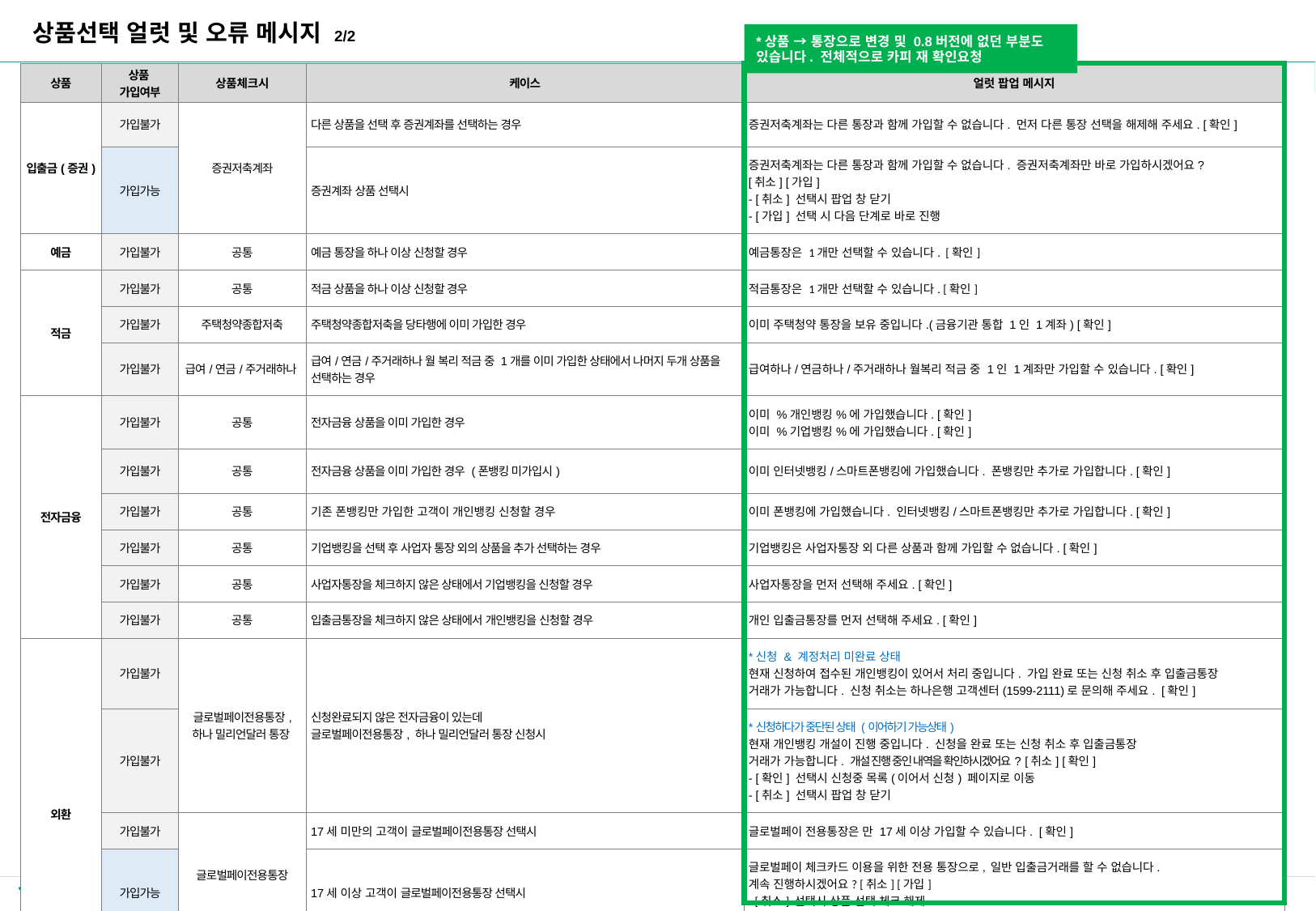

상품선택 얼럿 및 오류 메시지 2/2
*상품 → 통장으로 변경 및 0.8버전에 없던 부분도 있습니다. 전체적으로 카피 재 확인요청
[수정요약] 2023.07.19
- 급여/연금/주거래하나 월 복리 적금 가입 제한 조건 알럿 추가
| 상품 | 상품 가입여부 | 상품체크시 | 케이스 | 얼럿 팝업 메시지 |
| --- | --- | --- | --- | --- |
| 입출금(증권) | 가입불가 | 증권저축계좌 | 다른 상품을 선택 후 증권계좌를 선택하는 경우 | 증권저축계좌는 다른 통장과 함께 가입할 수 없습니다. 먼저 다른 통장 선택을 해제해 주세요. [확인] |
|  | 가입가능 |  | 증권계좌 상품 선택시 | 증권저축계좌는 다른 통장과 함께 가입할 수 없습니다. 증권저축계좌만 바로 가입하시겠어요? [취소] [가입] - [취소] 선택시 팝업 창 닫기 - [가입] 선택 시 다음 단계로 바로 진행 |
| 예금 | 가입불가 | 공통 | 예금 통장을 하나 이상 신청할 경우 | 예금통장은 1개만 선택할 수 있습니다. [확인] |
| 적금 | 가입불가 | 공통 | 적금 상품을 하나 이상 신청할 경우 | 적금통장은 1개만 선택할 수 있습니다. [확인] |
|  | 가입불가 | 주택청약종합저축 | 주택청약종합저축을 당타행에 이미 가입한 경우 | 이미 주택청약 통장을 보유 중입니다.(금융기관 통합 1인 1계좌) [확인] |
|  | 가입불가 | 급여/연금/주거래하나 | 급여/연금/주거래하나 월 복리 적금 중 1개를 이미 가입한 상태에서 나머지 두개 상품을 선택하는 경우 | 급여하나/연금하나/주거래하나 월복리 적금 중 1인 1계좌만 가입할 수 있습니다. [확인] |
| 전자금융 | 가입불가 | 공통 | 전자금융 상품을 이미 가입한 경우 | 이미 %개인뱅킹%에 가입했습니다. [확인] 이미 %기업뱅킹%에 가입했습니다. [확인] |
|  | 가입불가 | 공통 | 전자금융 상품을 이미 가입한 경우 (폰뱅킹 미가입시) | 이미 인터넷뱅킹/스마트폰뱅킹에 가입했습니다. 폰뱅킹만 추가로 가입합니다. [확인] |
|  | 가입불가 | 공통 | 기존 폰뱅킹만 가입한 고객이 개인뱅킹 신청할 경우 | 이미 폰뱅킹에 가입했습니다. 인터넷뱅킹/스마트폰뱅킹만 추가로 가입합니다. [확인] |
|  | 가입불가 | 공통 | 기업뱅킹을 선택 후 사업자 통장 외의 상품을 추가 선택하는 경우 | 기업뱅킹은 사업자통장 외 다른 상품과 함께 가입할 수 없습니다. [확인] |
|  | 가입불가 | 공통 | 사업자통장을 체크하지 않은 상태에서 기업뱅킹을 신청할 경우 | 사업자통장을 먼저 선택해 주세요. [확인] |
|  | 가입불가 | 공통 | 입출금통장을 체크하지 않은 상태에서 개인뱅킹을 신청할 경우 | 개인 입출금통장를 먼저 선택해 주세요. [확인] |
| 외환 | 가입불가 | 글로벌페이전용통장, 하나 밀리언달러 통장 | 신청완료되지 않은 전자금융이 있는데 글로벌페이전용통장, 하나 밀리언달러 통장 신청시 | \*신청 & 계정처리 미완료 상태 현재 신청하여 접수된 개인뱅킹이 있어서 처리 중입니다. 가입 완료 또는 신청 취소 후 입출금통장 거래가 가능합니다. 신청 취소는 하나은행 고객센터(1599-2111)로 문의해 주세요. [확인] |
|  | 가입불가 |  |  | \*신청하다가 중단된 상태 (이어하기 가능상태) 현재 개인뱅킹 개설이 진행 중입니다. 신청을 완료 또는 신청 취소 후 입출금통장 거래가 가능합니다. 개설 진행 중인 내역을 확인하시겠어요? [취소] [확인] - [확인] 선택시 신청중 목록(이어서 신청) 페이지로 이동 - [취소] 선택시 팝업 창 닫기 |
|  | 가입불가 | 글로벌페이전용통장 | 17세 미만의 고객이 글로벌페이전용통장 선택시 | 글로벌페이 전용통장은 만 17세 이상 가입할 수 있습니다. [확인] |
|  | 가입가능 |  | 17세 이상 고객이 글로벌페이전용통장 선택시 | 글로벌페이 체크카드 이용을 위한 전용 통장으로, 일반 입출금거래를 할 수 없습니다. 계속 진행하시겠어요? [취소] [가입] - [취소] 선택시 상품 선택 체크 해제 - [가입] 선택시 가입 진행(동의 화면으로 이동) |
|  | 가입불가 | 하나 밀리언달러 통장 | 다른상품 선택 후 하나 밀리언달러 통장 선택 [증권계좌 가입(연결) 팝업] 에서 외화 증권계좌 동시 가입(연결) 선택시 | 하나 밀리언달러 통장 증권계좌 가입(연결)은 다른 상품과 함께 가입할 수 없습니다. 먼저 다른 상품의 선택을 해제해주세요. [확인] |